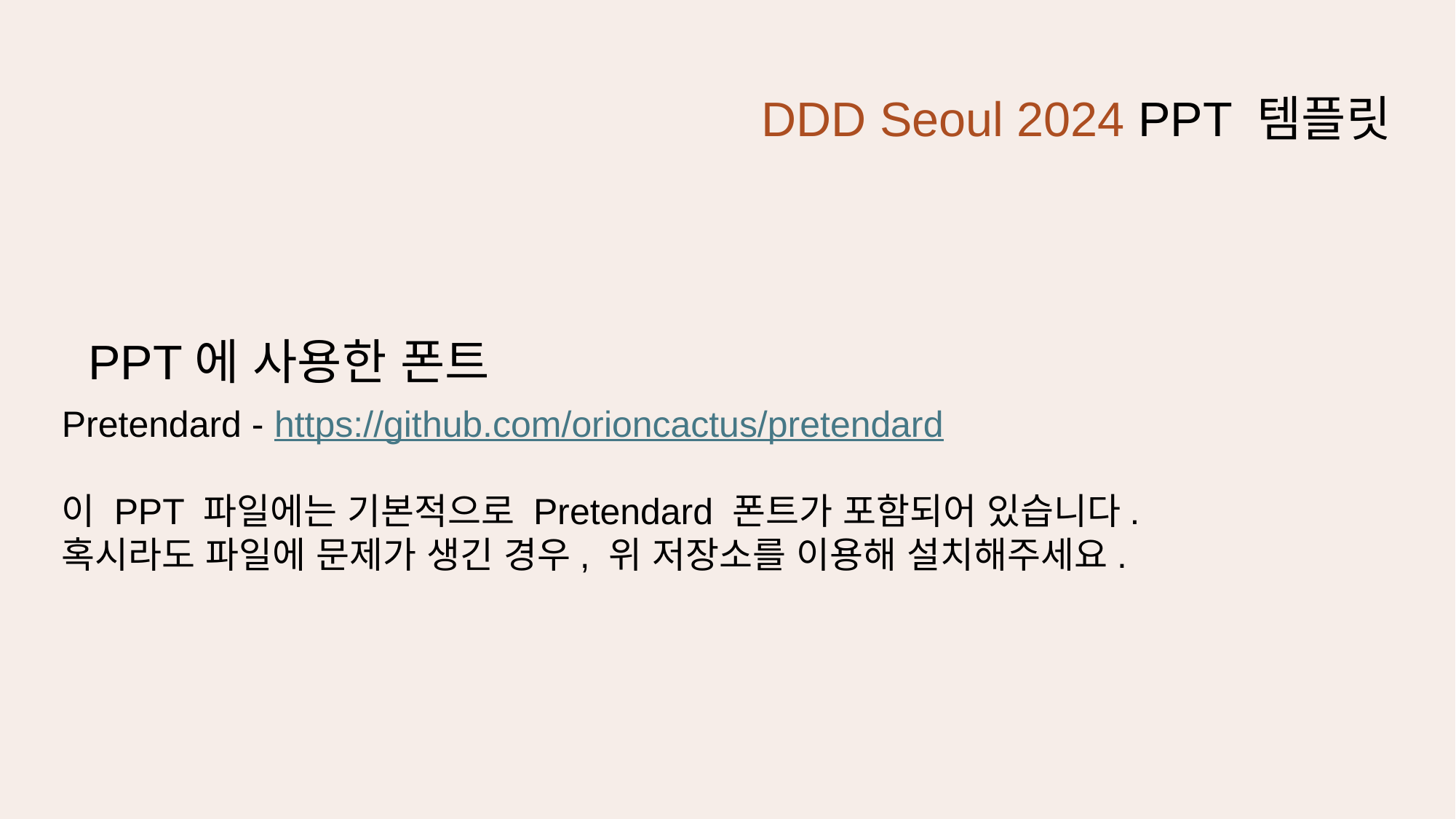

DDD Seoul 2024 PPT 템플릿
PPT에 사용한 폰트
Pretendard - https://github.com/orioncactus/pretendard

이 PPT 파일에는 기본적으로 Pretendard 폰트가 포함되어 있습니다.
혹시라도 파일에 문제가 생긴 경우, 위 저장소를 이용해 설치해주세요.